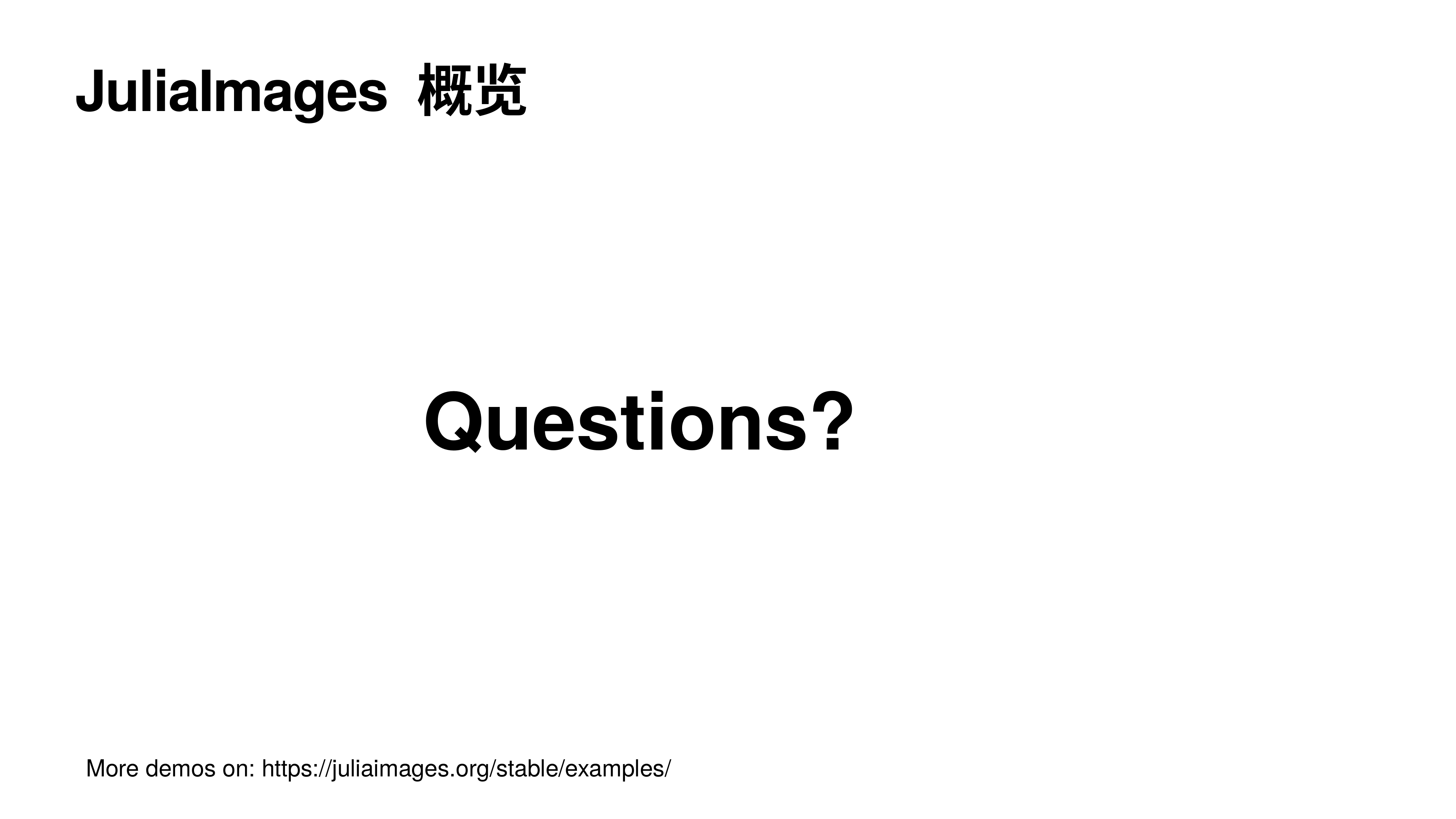

# JuliaImages 概览
Questions?
More demos on: https://juliaimages.org/stable/examples/